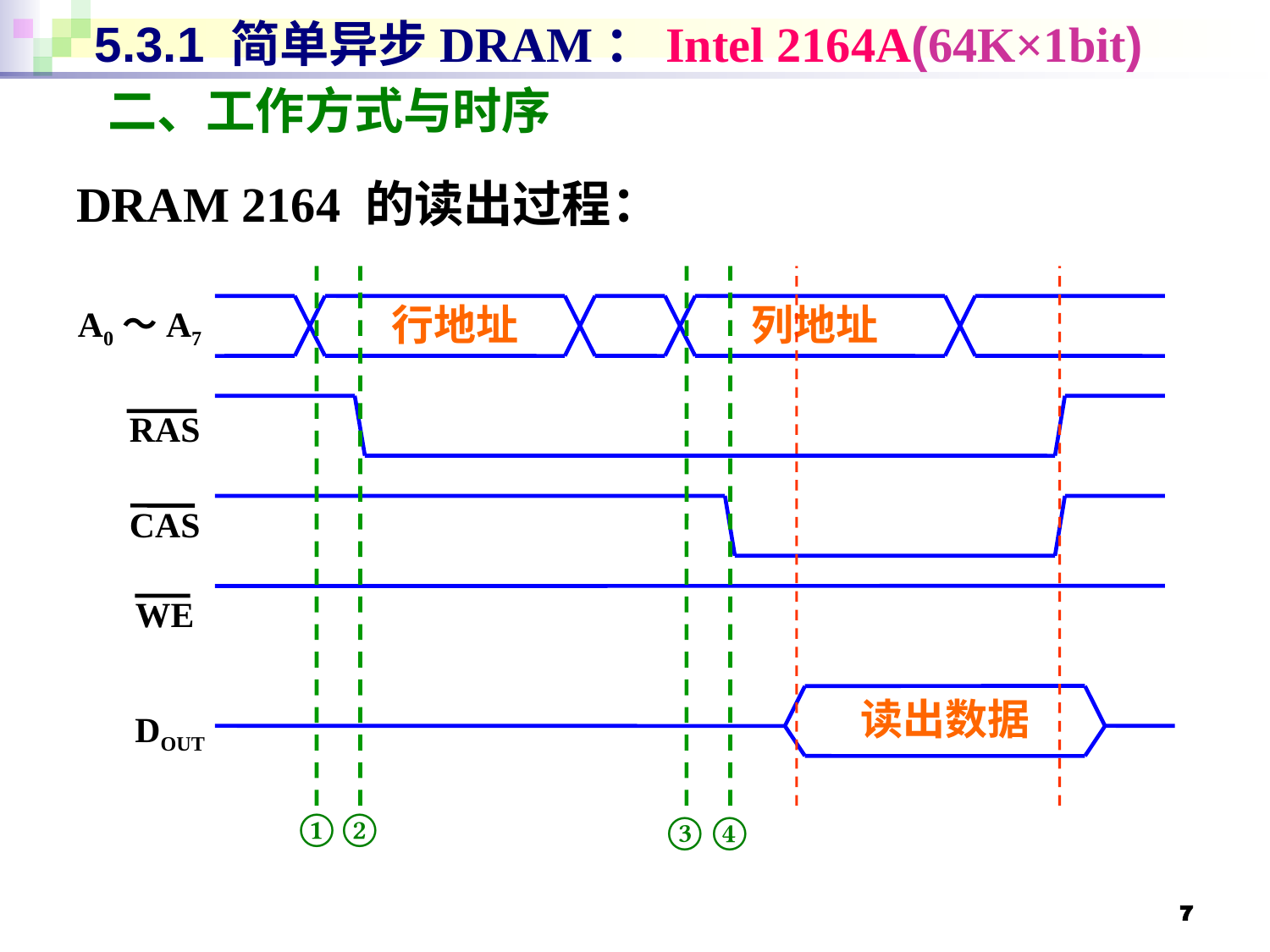

# 5.3.1 简单异步DRAM：Intel 2164A(64K×1bit)
二、工作方式与时序
DRAM 2164 的读出过程：

行地址
列地址
A0～A7

RAS

CAS

WE

读出数据

DOUT

①
②
③
④
7